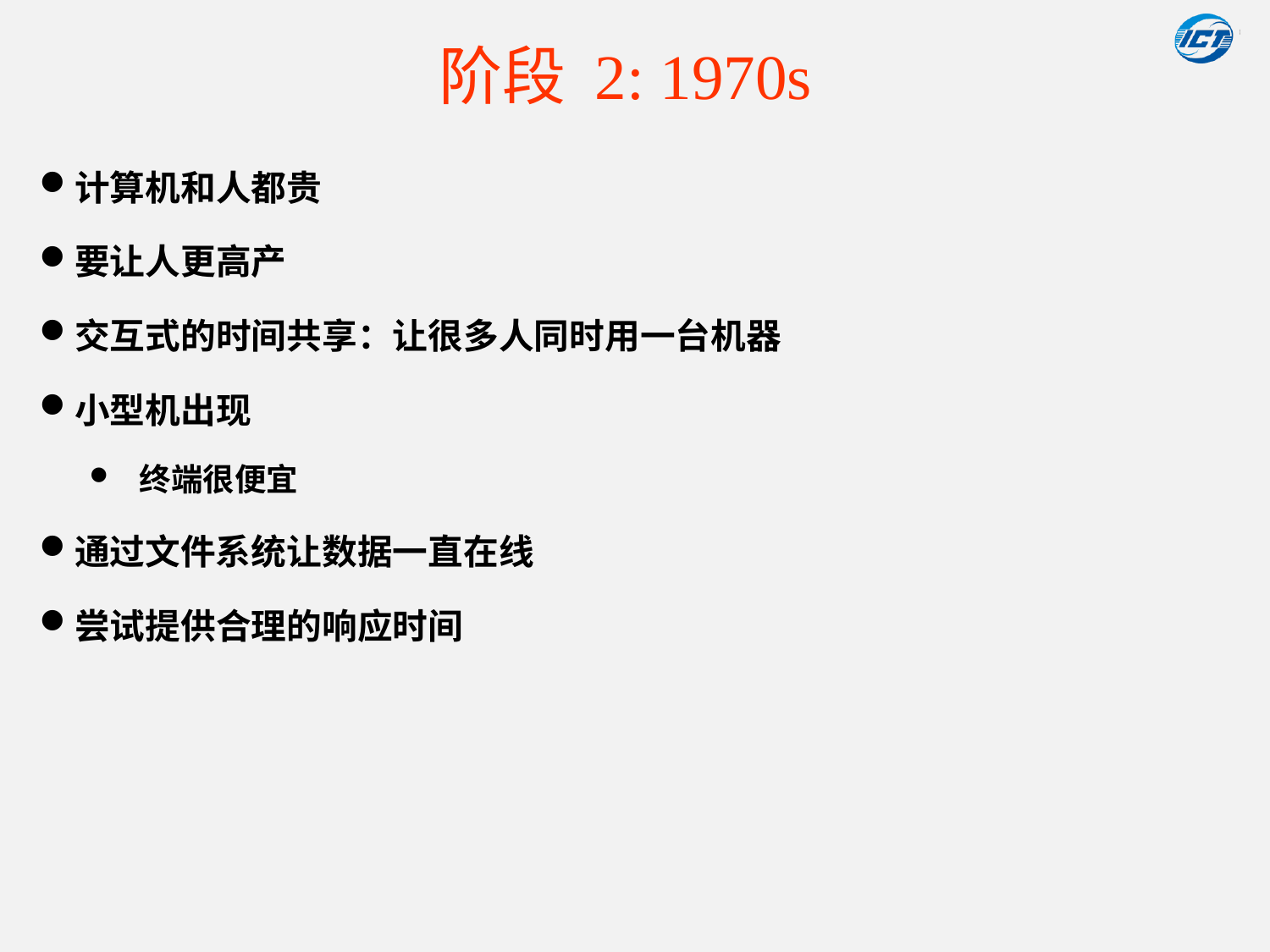

# 阶段 2: 1970s
计算机和人都贵
要让人更高产
交互式的时间共享：让很多人同时用一台机器
小型机出现
终端很便宜
通过文件系统让数据一直在线
尝试提供合理的响应时间